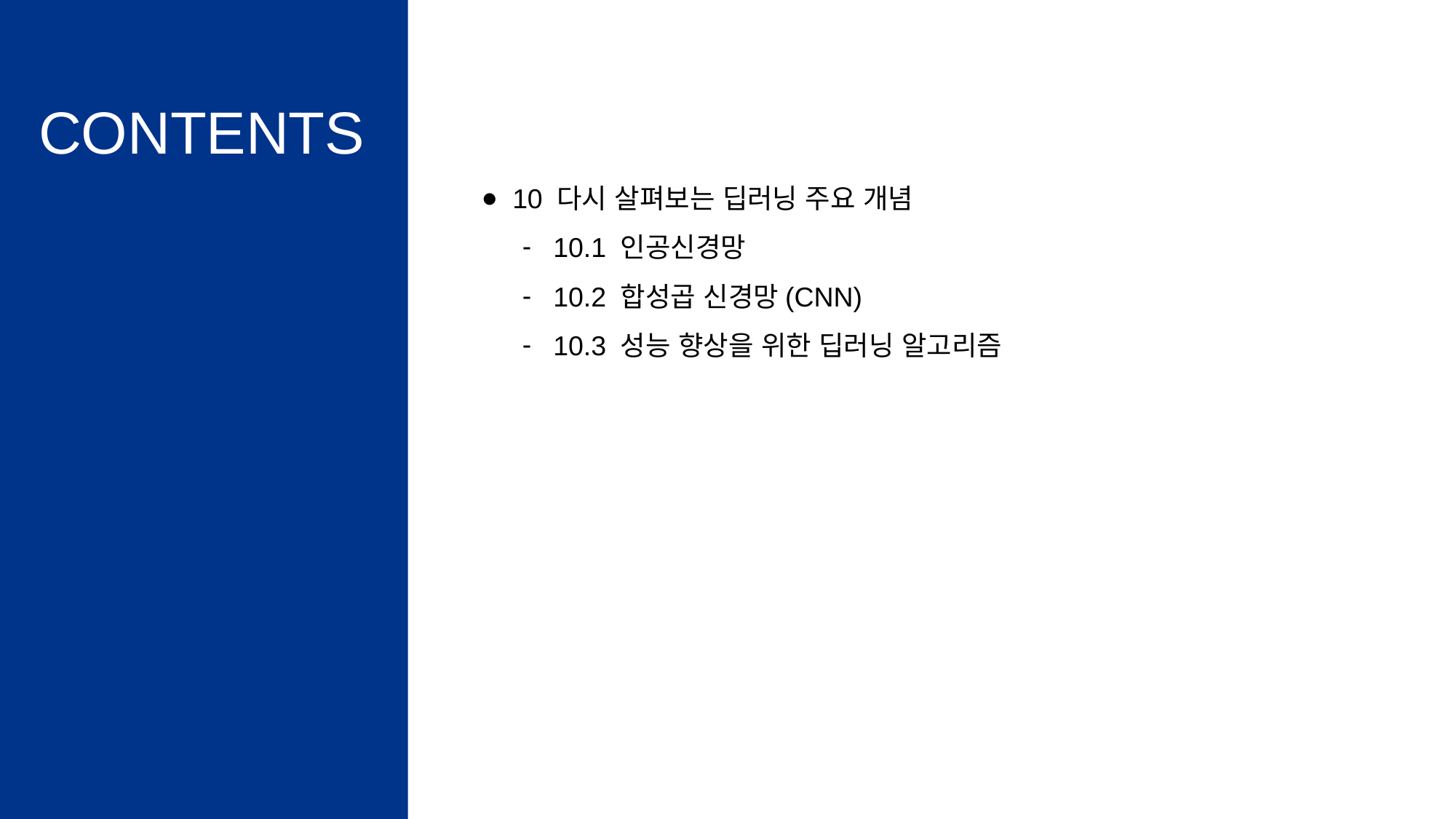

10 다시 살펴보는 딥러닝 주요 개념
10.1 인공신경망
10.2 합성곱 신경망(CNN)
10.3 성능 향상을 위한 딥러닝 알고리즘